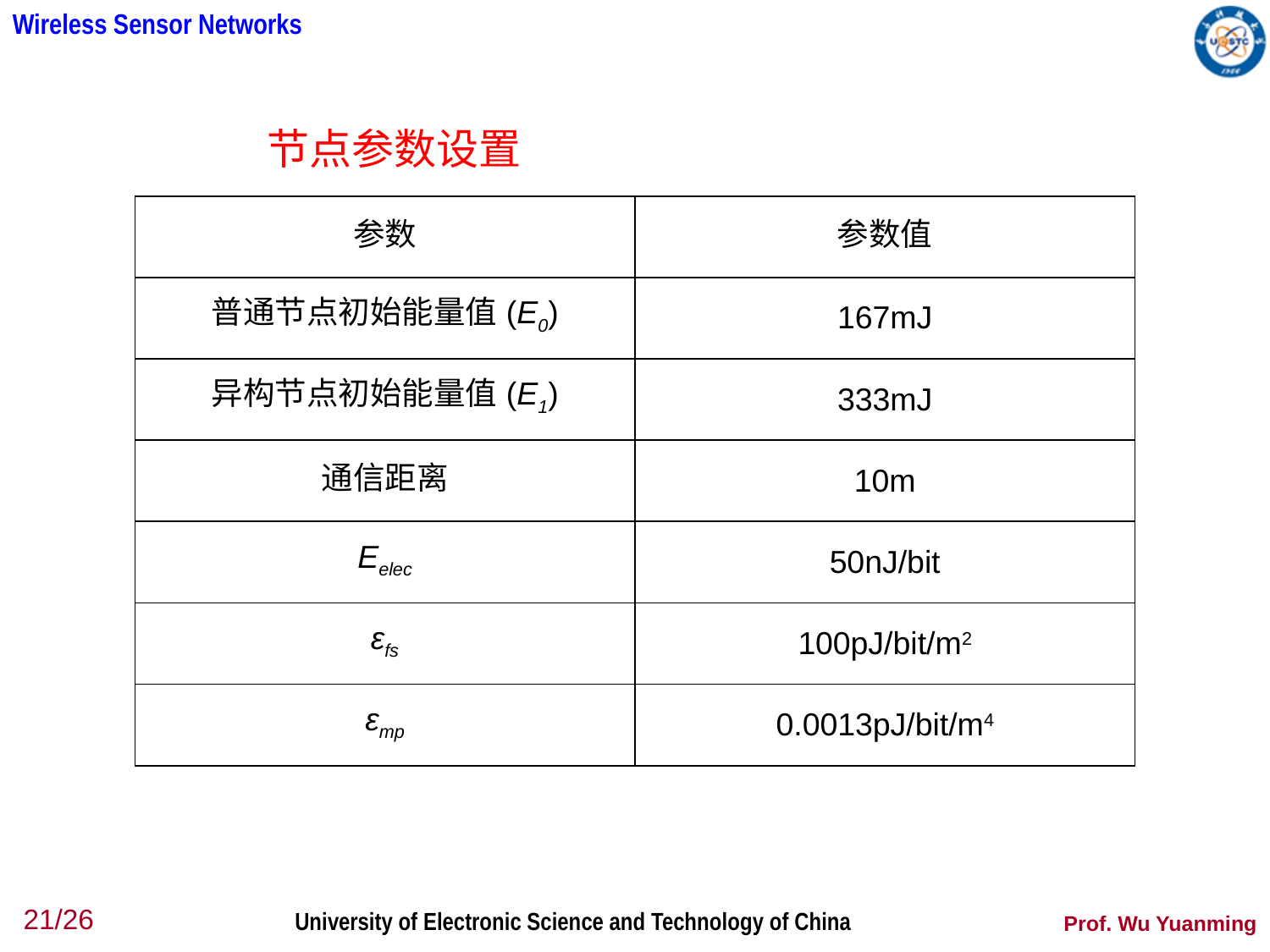

节点参数设置
| 参数 | 参数值 |
| --- | --- |
| 普通节点初始能量值(E0) | 167mJ |
| 异构节点初始能量值(E1) | 333mJ |
| 通信距离 | 10m |
| Eelec | 50nJ/bit |
| εfs | 100pJ/bit/m2 |
| εmp | 0.0013pJ/bit/m4 |
21/26